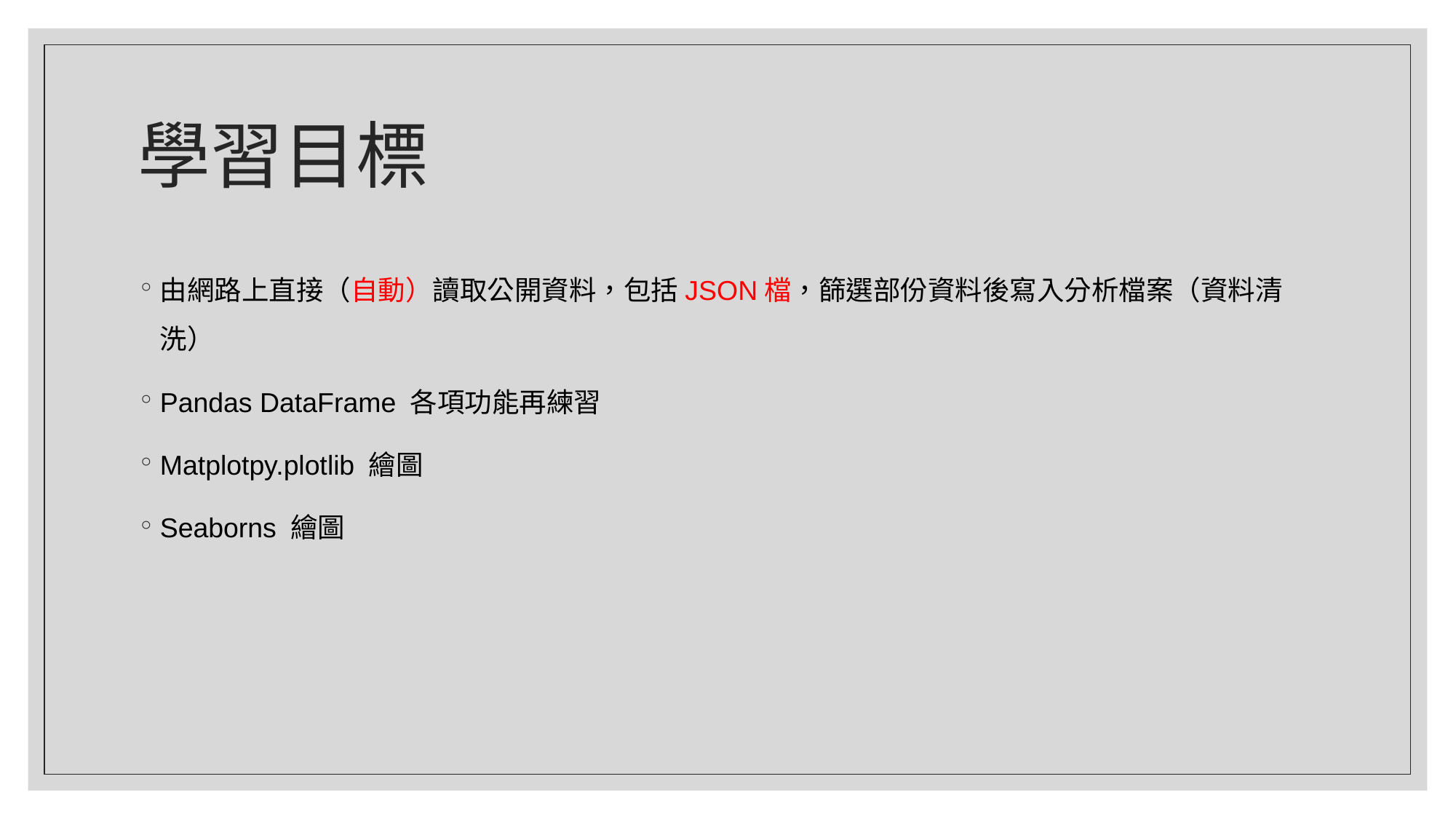

# 學習目標
由網路上直接（自動）讀取公開資料，包括JSON檔，篩選部份資料後寫入分析檔案（資料清洗）
Pandas DataFrame 各項功能再練習
Matplotpy.plotlib 繪圖
Seaborns 繪圖